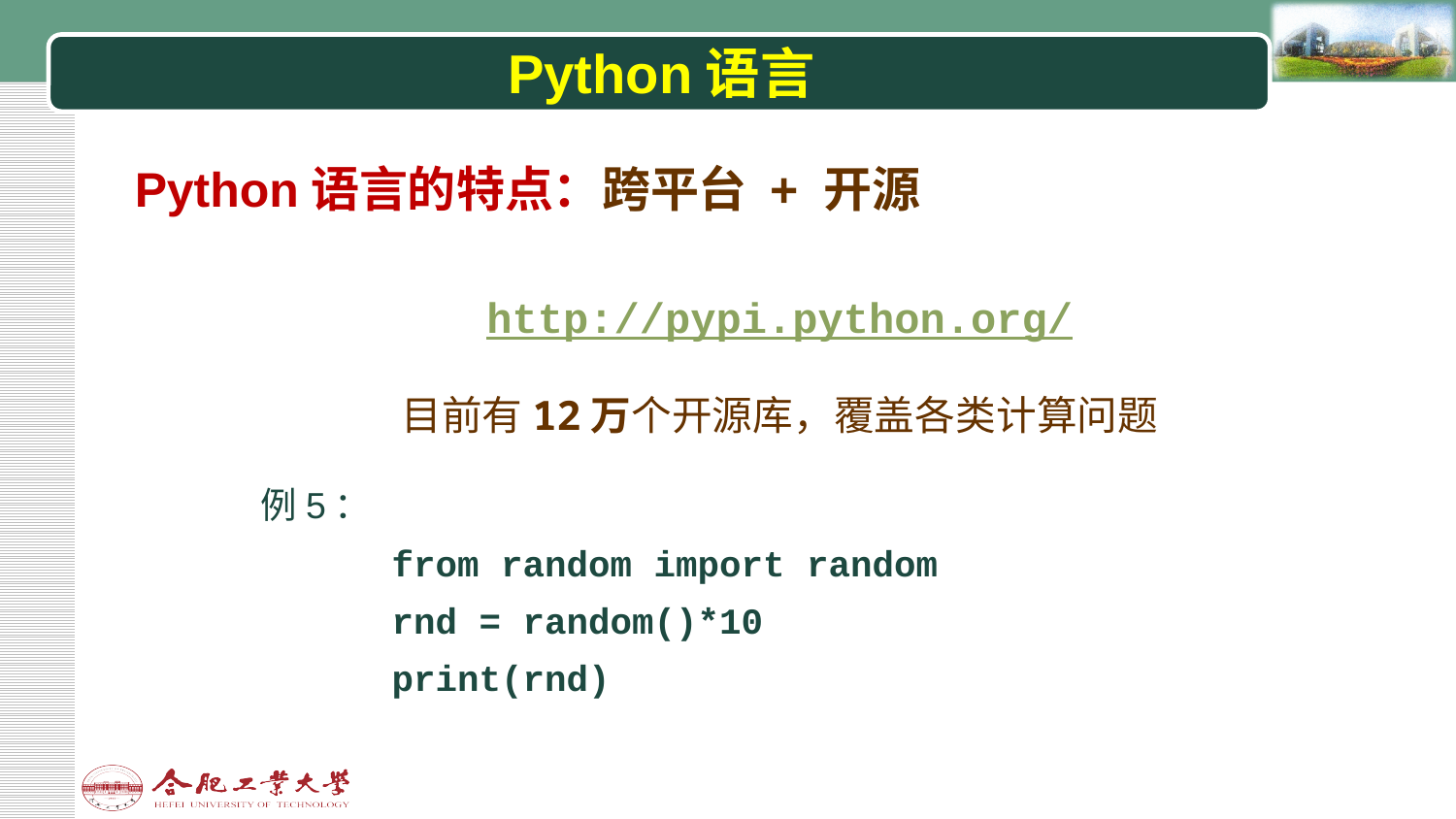

# Python语言
Python语言的特点：跨平台 + 开源
http://pypi.python.org/
目前有12万个开源库，覆盖各类计算问题
例5：
      from random import random
      rnd = random()*10
      print(rnd)